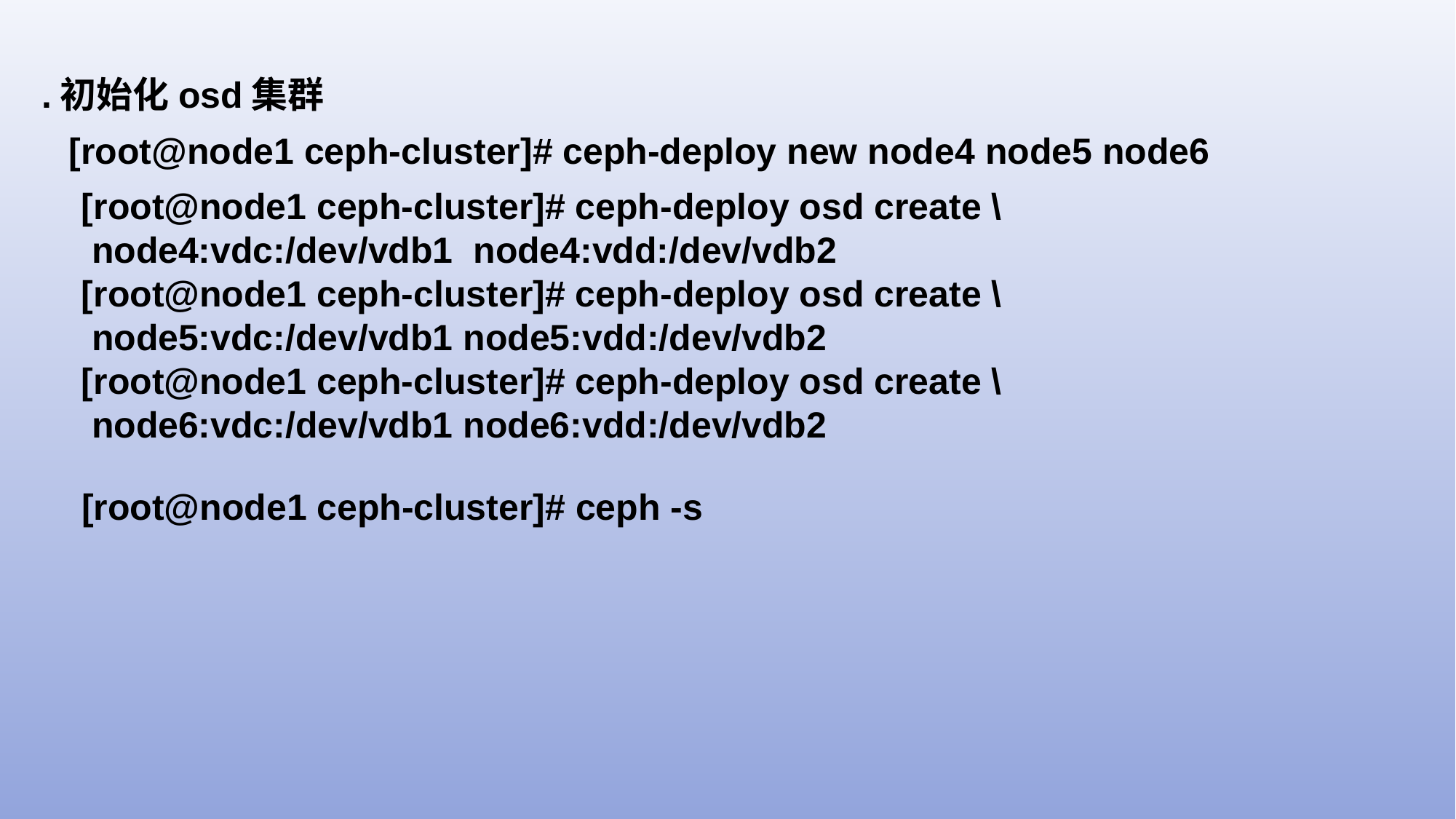

.初始化osd集群
[root@node1 ceph-cluster]# ceph-deploy new node4 node5 node6
[root@node1 ceph-cluster]# ceph-deploy osd create \
 node4:vdc:/dev/vdb1  node4:vdd:/dev/vdb2
[root@node1 ceph-cluster]# ceph-deploy osd create \
 node5:vdc:/dev/vdb1 node5:vdd:/dev/vdb2
[root@node1 ceph-cluster]# ceph-deploy osd create \
 node6:vdc:/dev/vdb1 node6:vdd:/dev/vdb2
[root@node1 ceph-cluster]# ceph -s